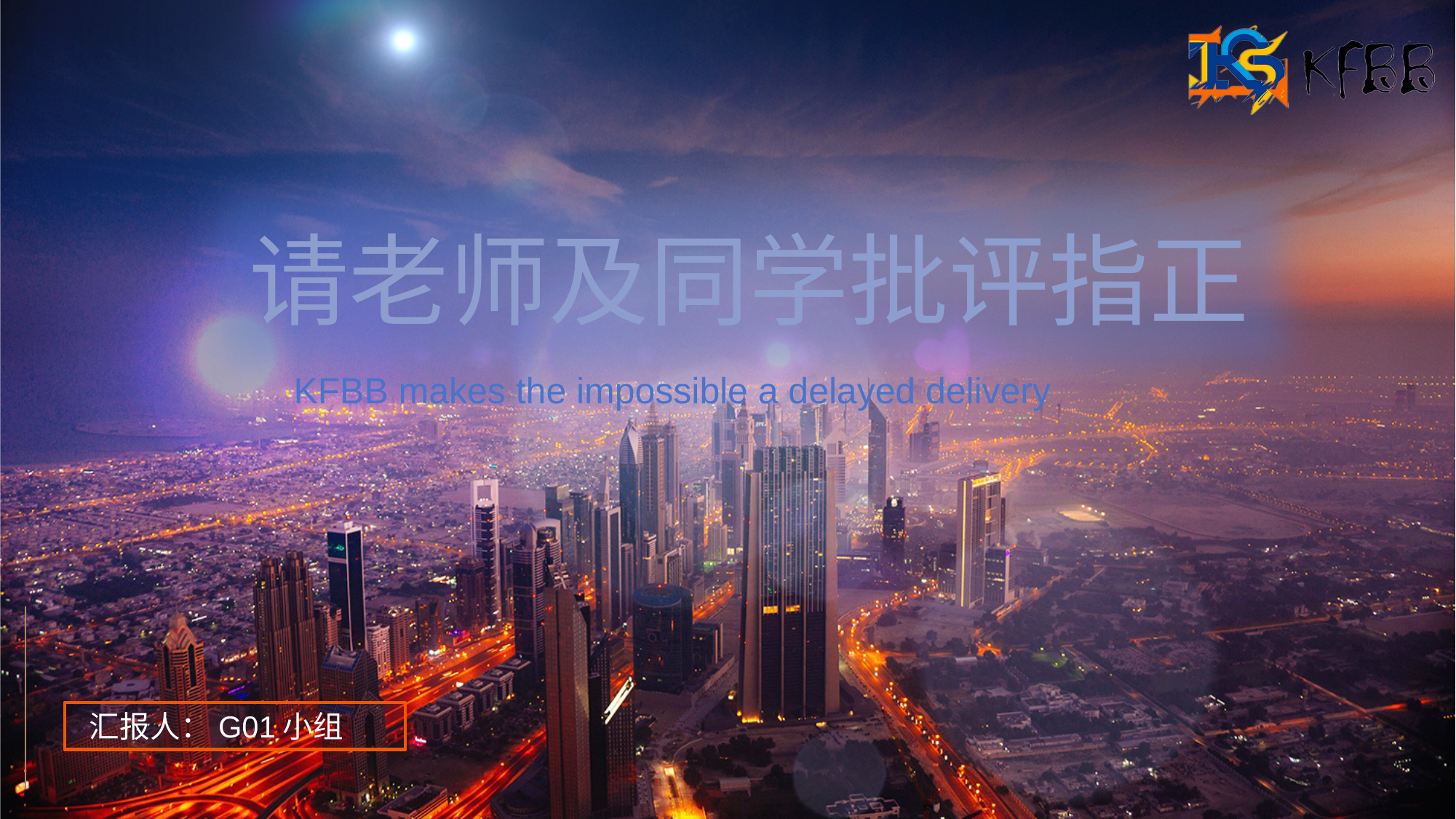

请老师及同学批评指正
KFBB makes the impossible a delayed delivery

 汇报人：G01小组